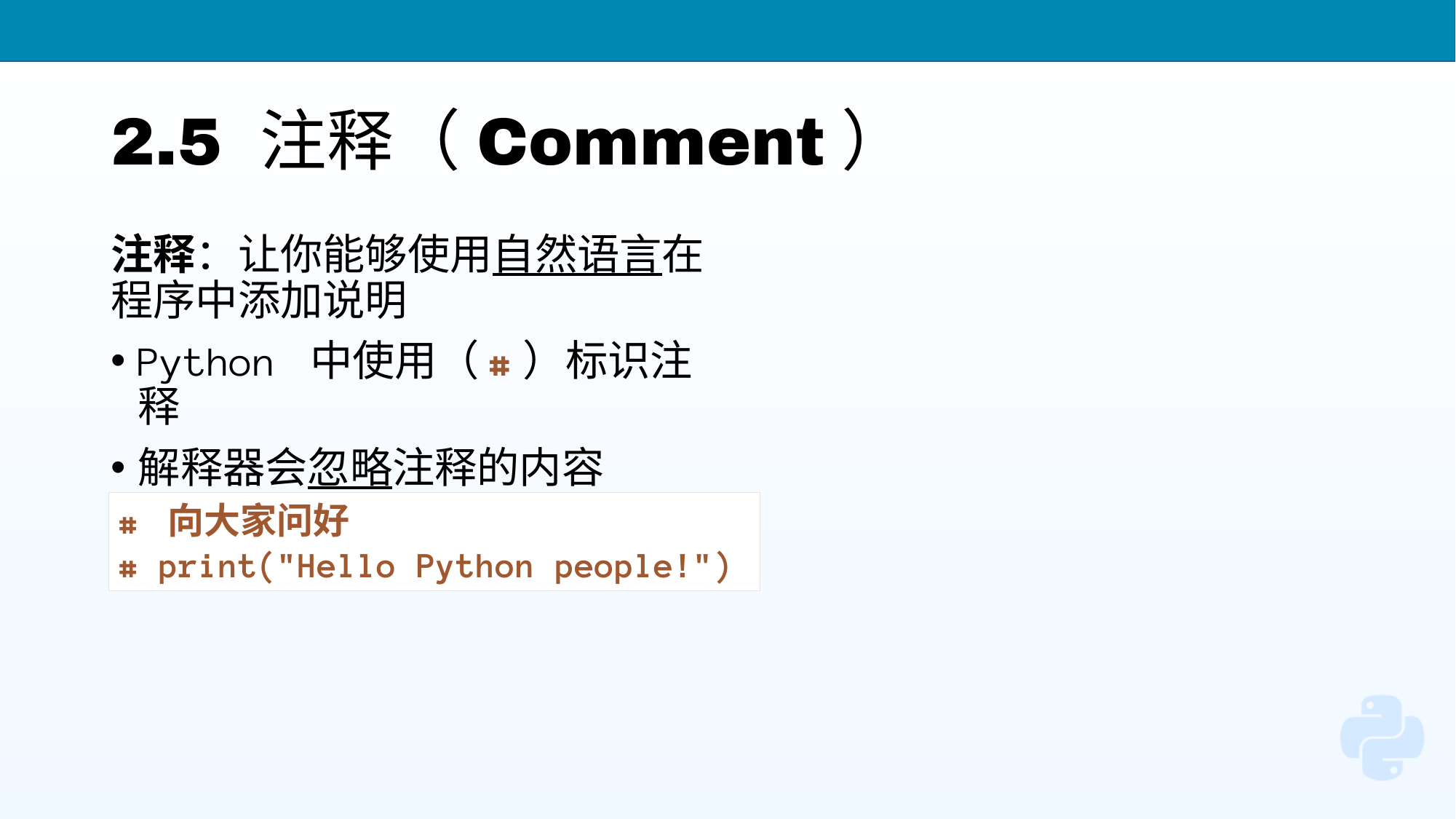

# 2.5 注释（Comment）
注释：让你能够使用自然语言在程序中添加说明
Python 中使用（#）标识注释
解释器会忽略注释的内容
# 向大家问好 # print("Hello Python people!")